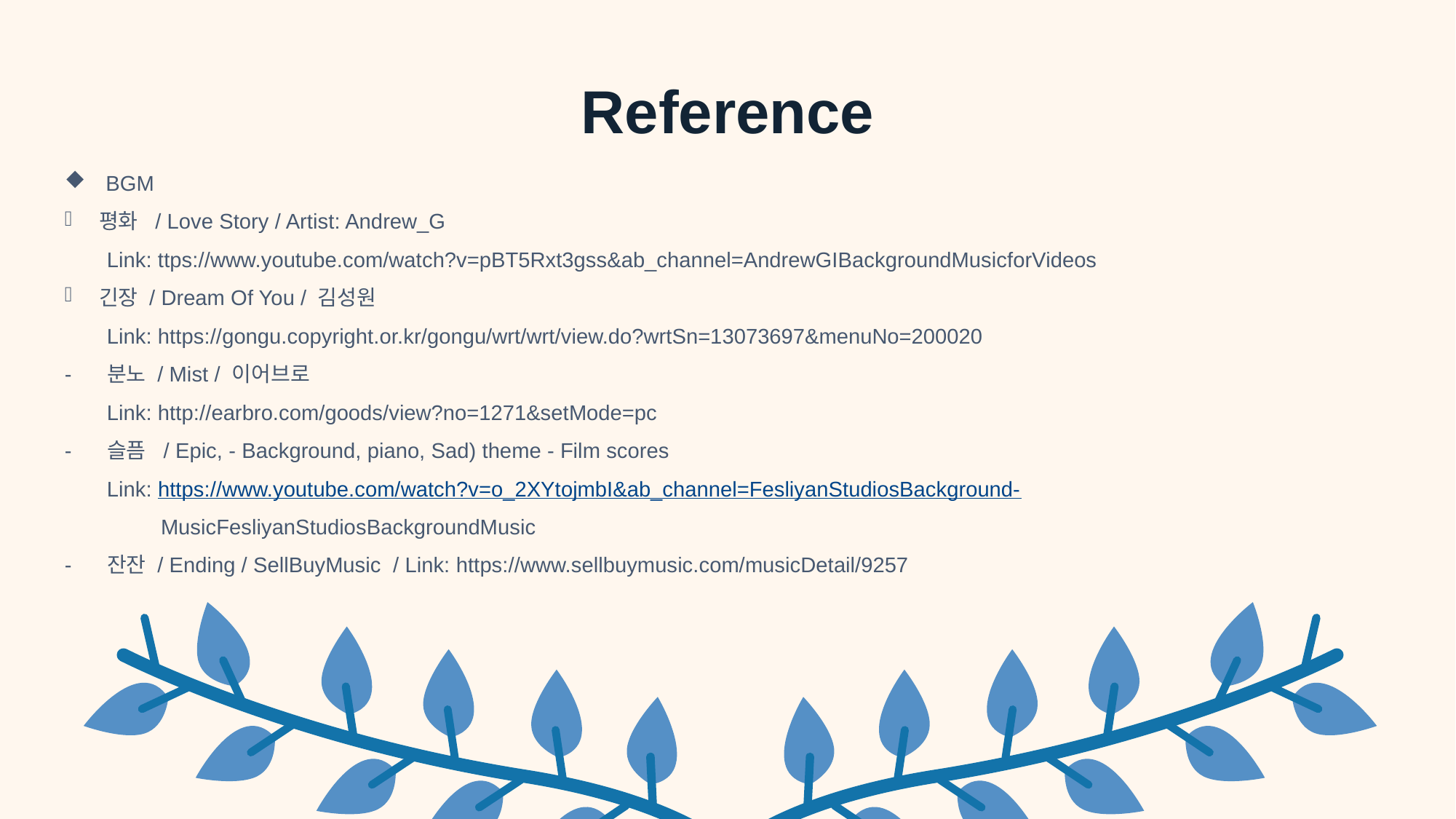

Reference
BGM
평화  / Love Story / Artist: Andrew_G
       Link: ttps://www.youtube.com/watch?v=pBT5Rxt3gss&ab_channel=AndrewGIBackgroundMusicforVideos
긴장 / Dream Of You / 김성원
       Link: https://gongu.copyright.or.kr/gongu/wrt/wrt/view.do?wrtSn=13073697&menuNo=200020
-     분노 / Mist / 이어브로
       Link: http://earbro.com/goods/view?no=1271&setMode=pc
-     슬픔  / Epic, - Background, piano, Sad) theme - Film scores
       Link: https://www.youtube.com/watch?v=o_2XYtojmbI&ab_channel=FesliyanStudiosBackground-
                MusicFesliyanStudiosBackgroundMusic
-     잔잔 / Ending / SellBuyMusic  / Link: https://www.sellbuymusic.com/musicDetail/9257
​